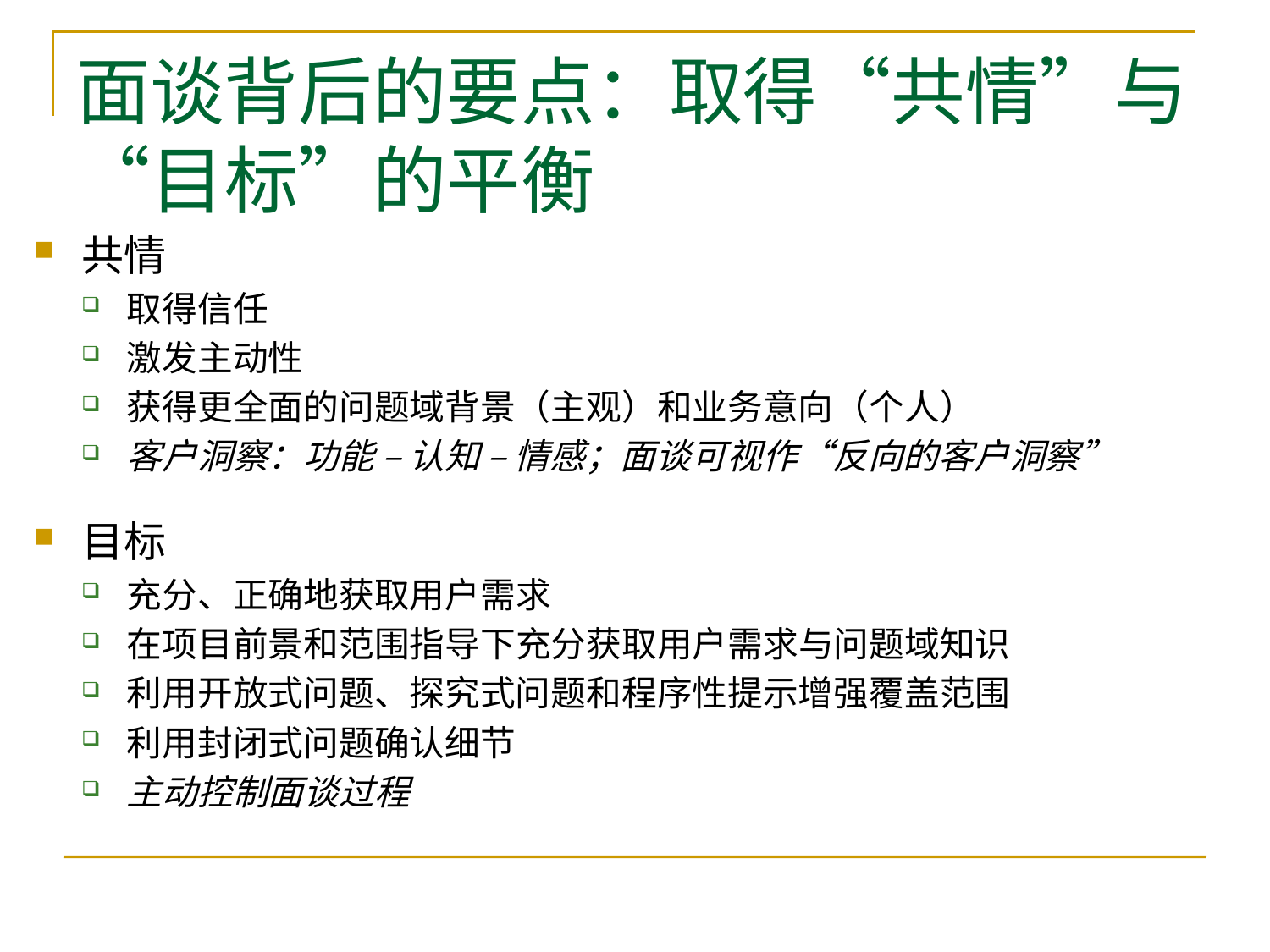

# 面谈背后的要点：取得“共情”与“目标”的平衡
共情
取得信任
激发主动性
获得更全面的问题域背景（主观）和业务意向（个人）
客户洞察：功能 – 认知 – 情感；面谈可视作“反向的客户洞察”

目标
充分、正确地获取用户需求
在项目前景和范围指导下充分获取用户需求与问题域知识
利用开放式问题、探究式问题和程序性提示增强覆盖范围
利用封闭式问题确认细节
主动控制面谈过程